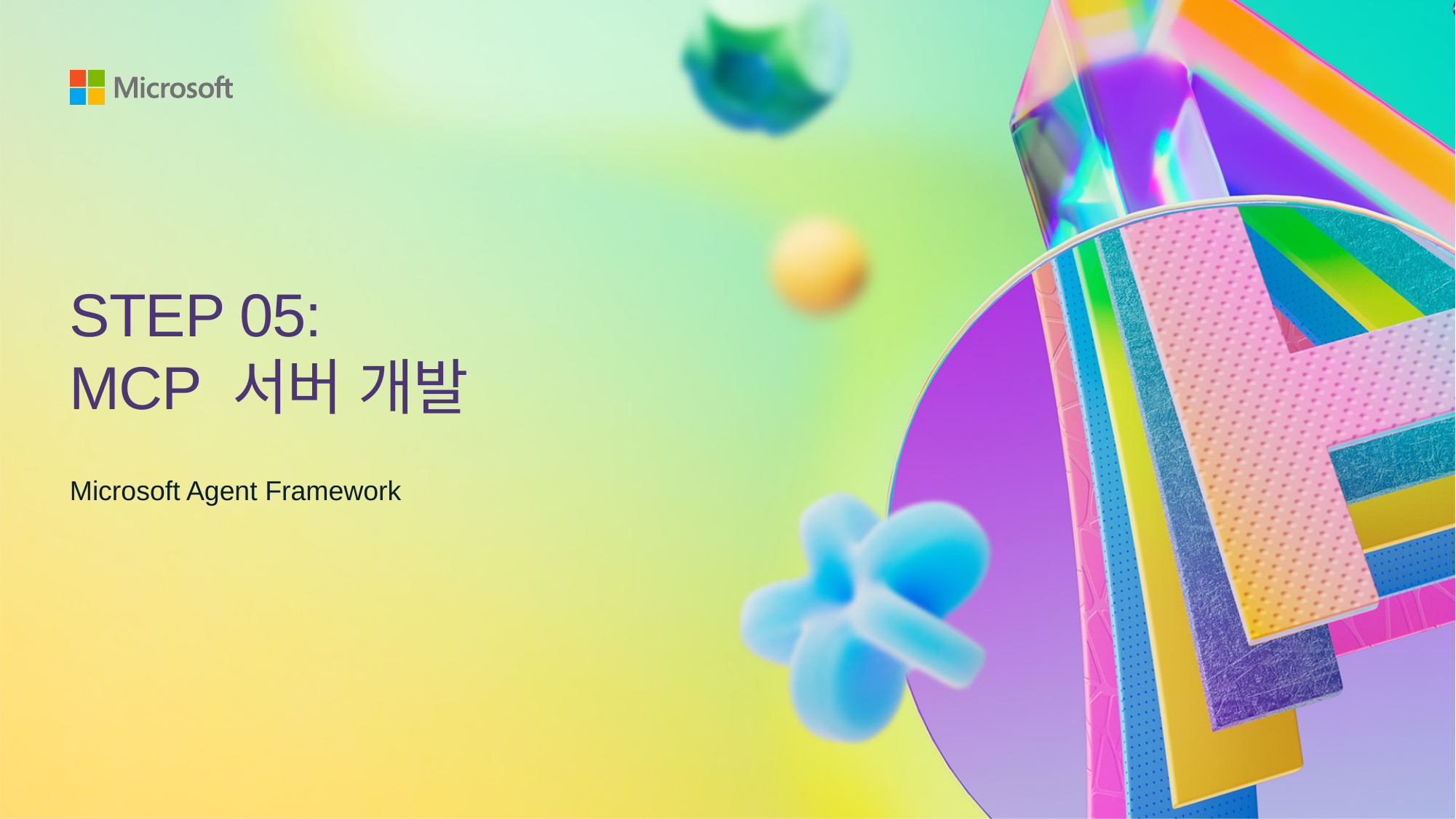

# STEP 05: MCP 서버 개발
Microsoft Agent Framework